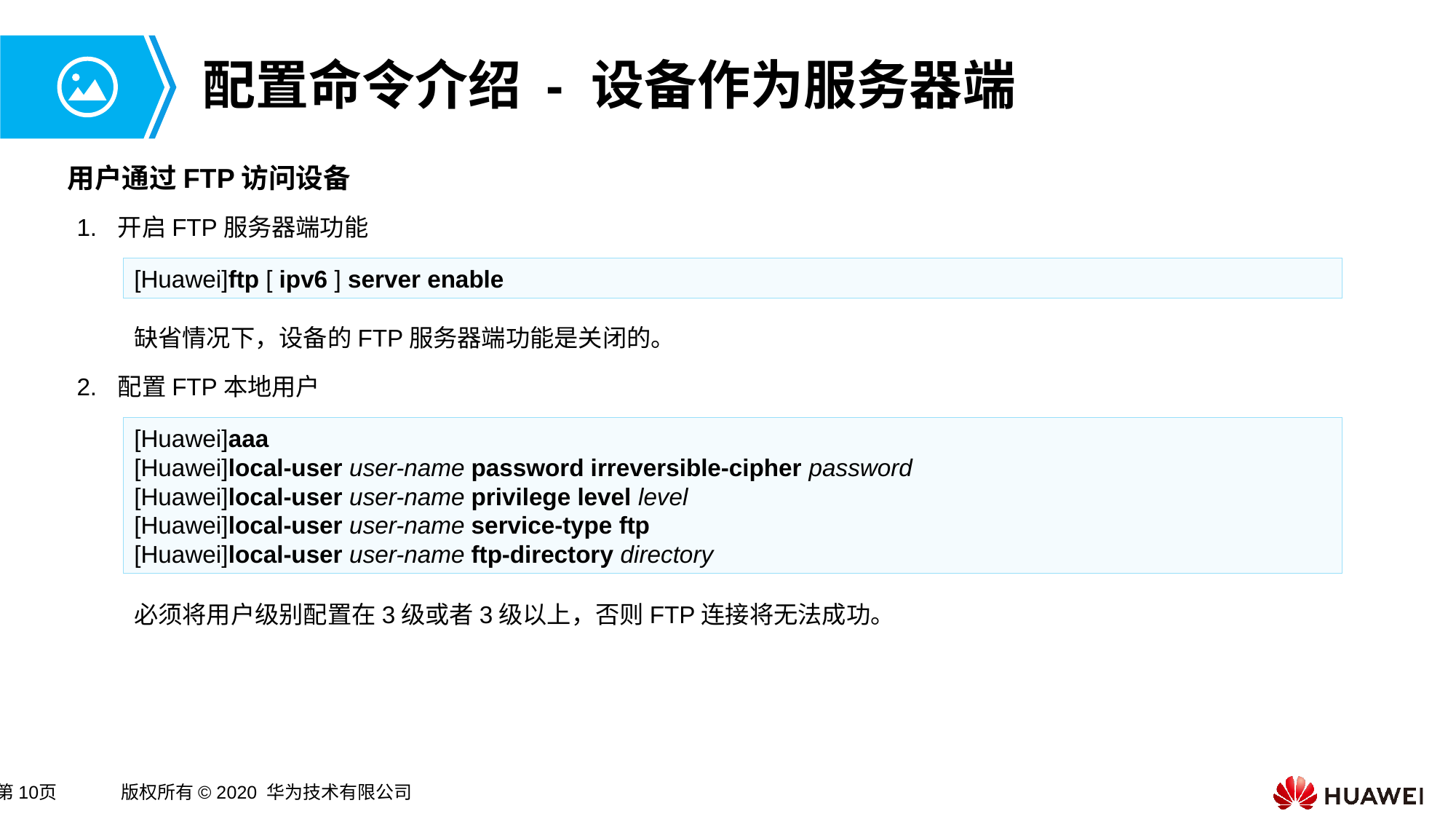

# 配置命令介绍 - 设备作为服务器端
用户通过FTP访问设备
开启FTP服务器端功能
[Huawei]ftp [ ipv6 ] server enable
缺省情况下，设备的FTP服务器端功能是关闭的。
配置FTP本地用户
[Huawei]aaa
[Huawei]local-user user-name password irreversible-cipher password
[Huawei]local-user user-name privilege level level
[Huawei]local-user user-name service-type ftp
[Huawei]local-user user-name ftp-directory directory
必须将用户级别配置在3级或者3级以上，否则FTP连接将无法成功。